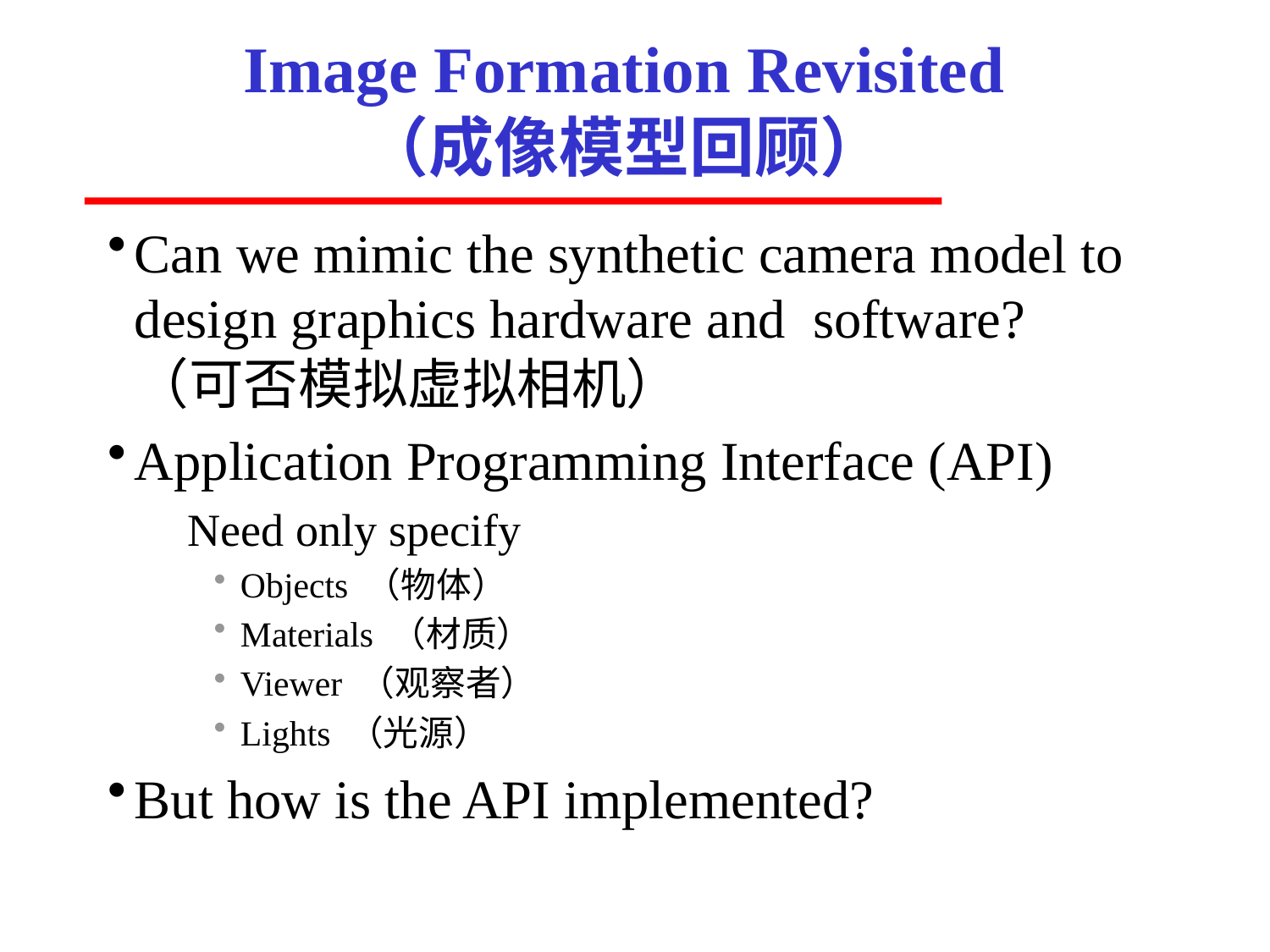

# Image Formation Revisited （成像模型回顾）
Can we mimic the synthetic camera model to design graphics hardware and  software? （可否模拟虚拟相机）
Application Programming Interface (API)
Need only specify
Objects （物体）
Materials （材质）
Viewer （观察者）
Lights （光源）
But how is the API implemented?
6